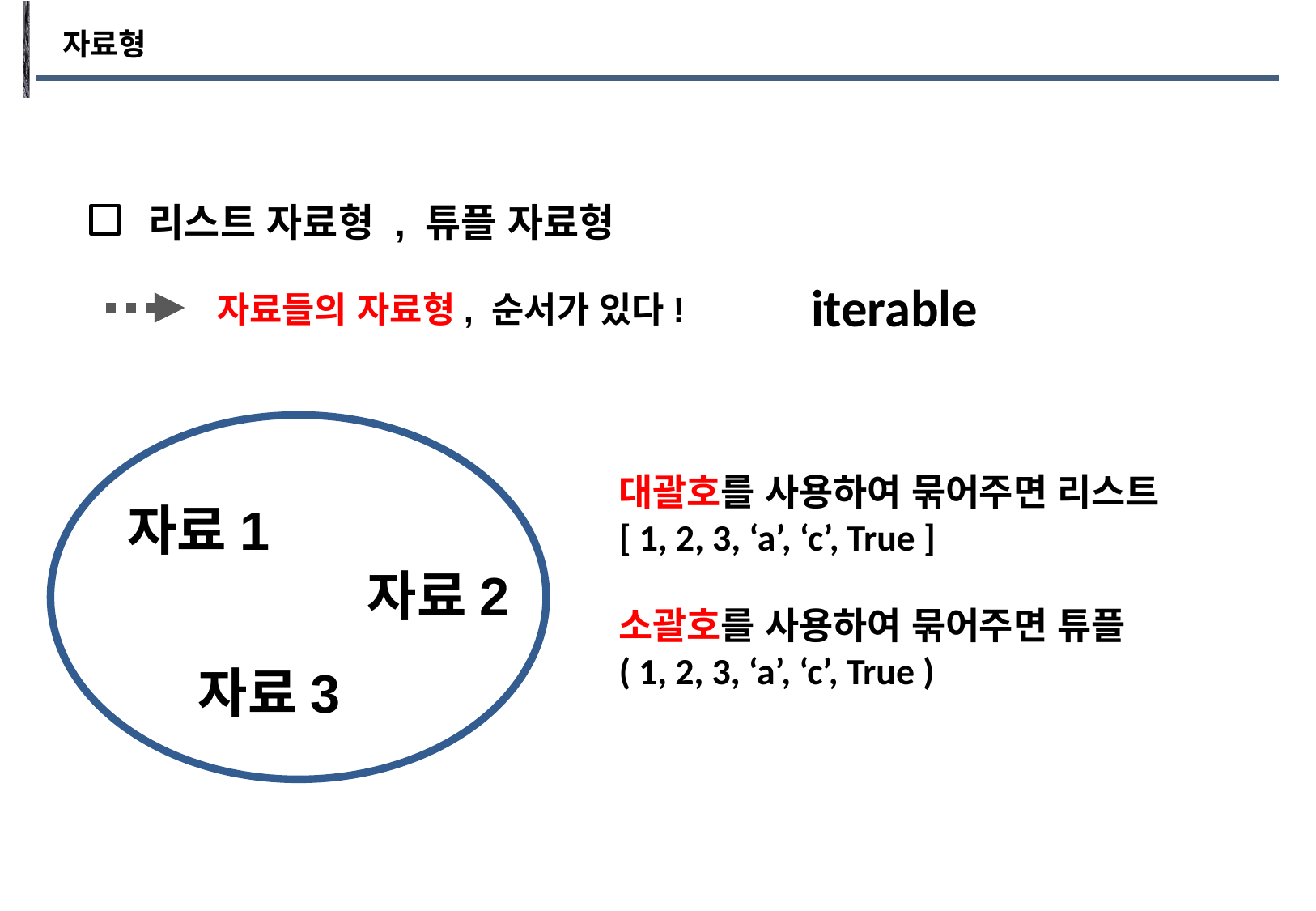

자료형

리스트 자료형 , 튜플 자료형

iterable
자료들의 자료형, 순서가 있다!

자료1
자료2
자료3
대괄호를 사용하여 묶어주면 리스트
[ 1, 2, 3, ‘a’, ‘c’, True ]

소괄호를 사용하여 묶어주면 튜플
( 1, 2, 3, ‘a’, ‘c’, True )